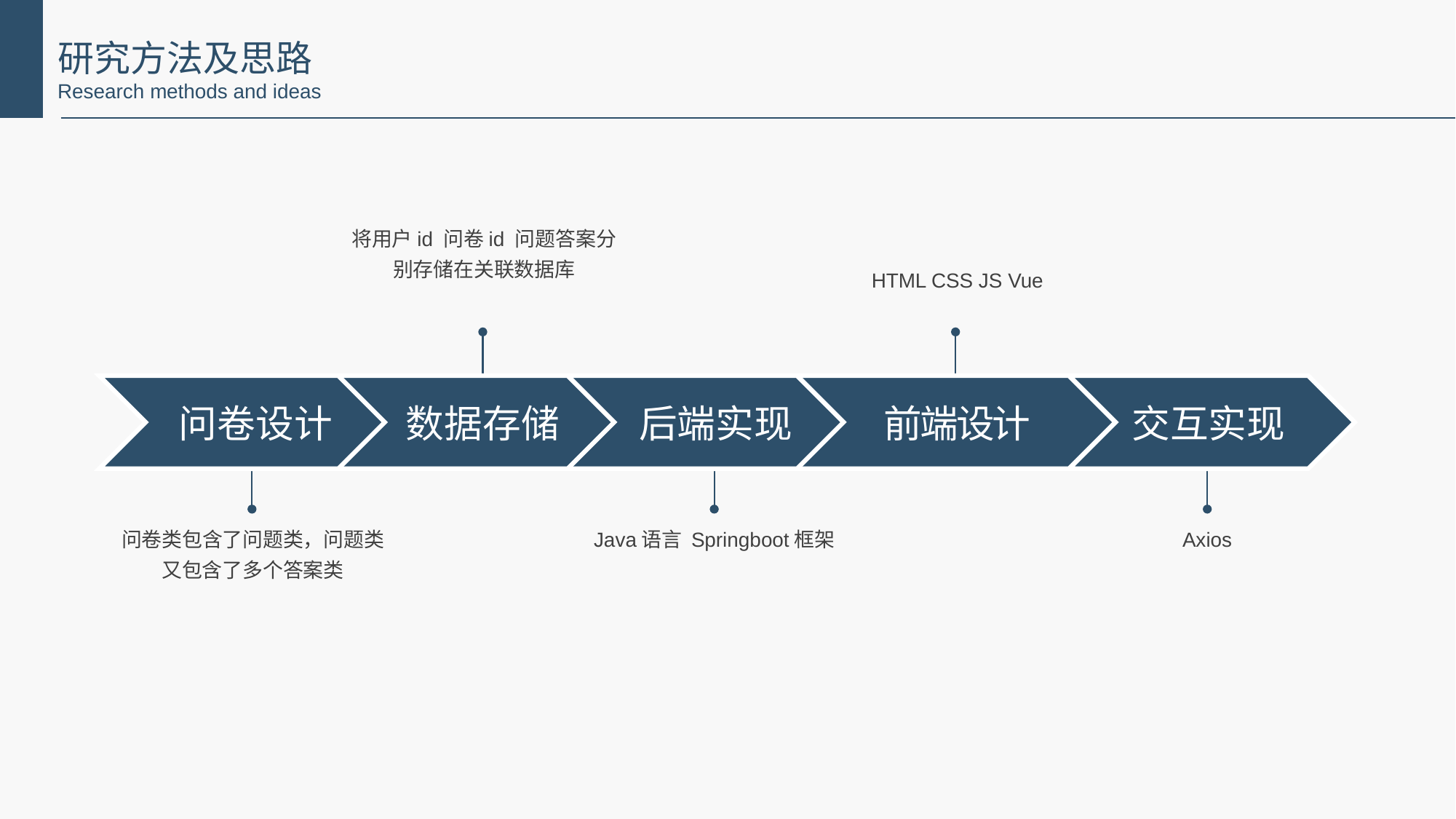

研究方法及思路
Research methods and ideas
将用户id 问卷id 问题答案分别存储在关联数据库
HTML CSS JS Vue

问卷设计
数据存储
后端实现
前端设计
交互实现
问卷类包含了问题类，问题类又包含了多个答案类
Java语言 Springboot框架
Axios